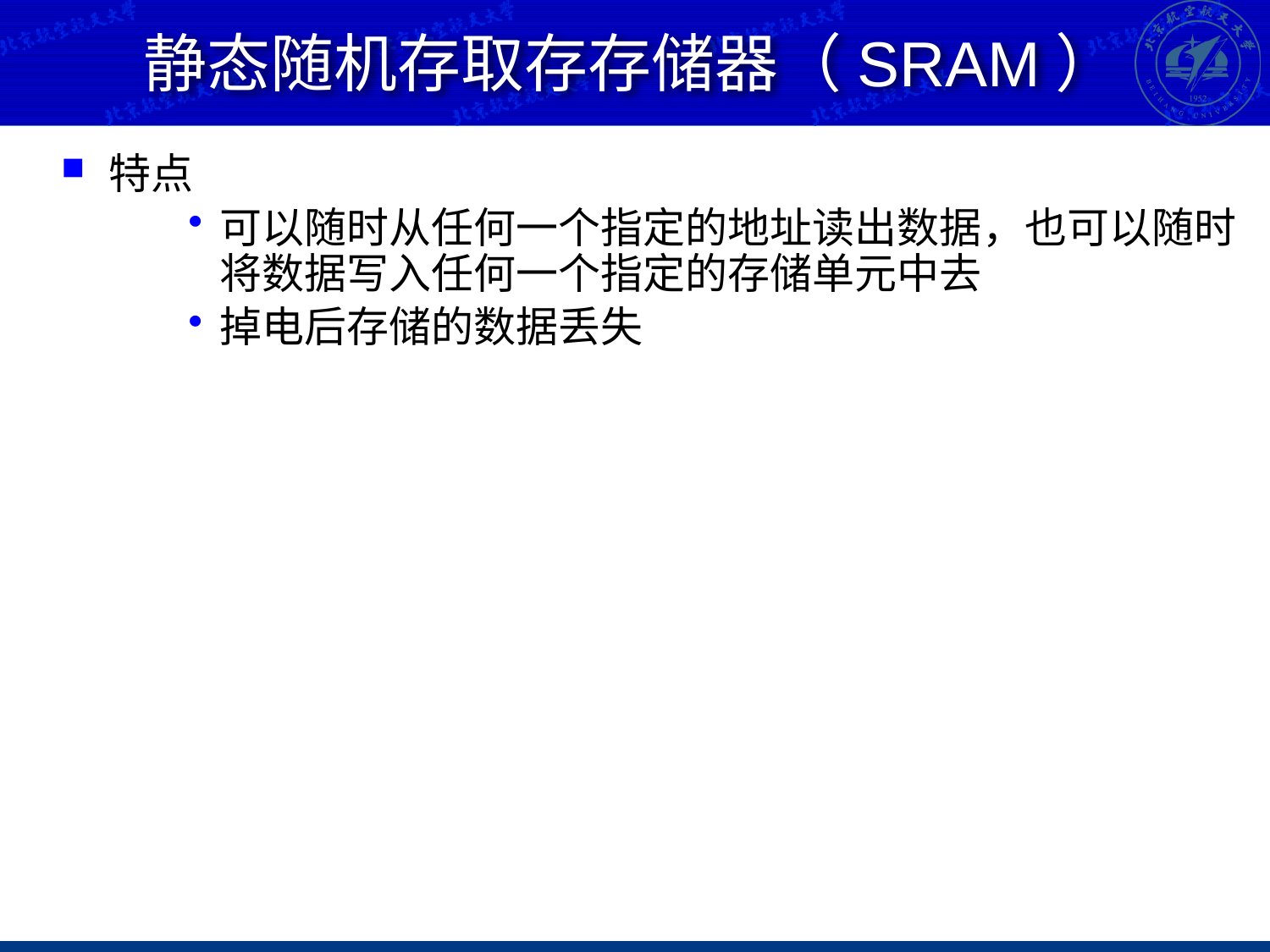

静态随机存取存存储器（SRAM）
特点
可以随时从任何一个指定的地址读出数据，也可以随时将数据写入任何一个指定的存储单元中去
掉电后存储的数据丢失